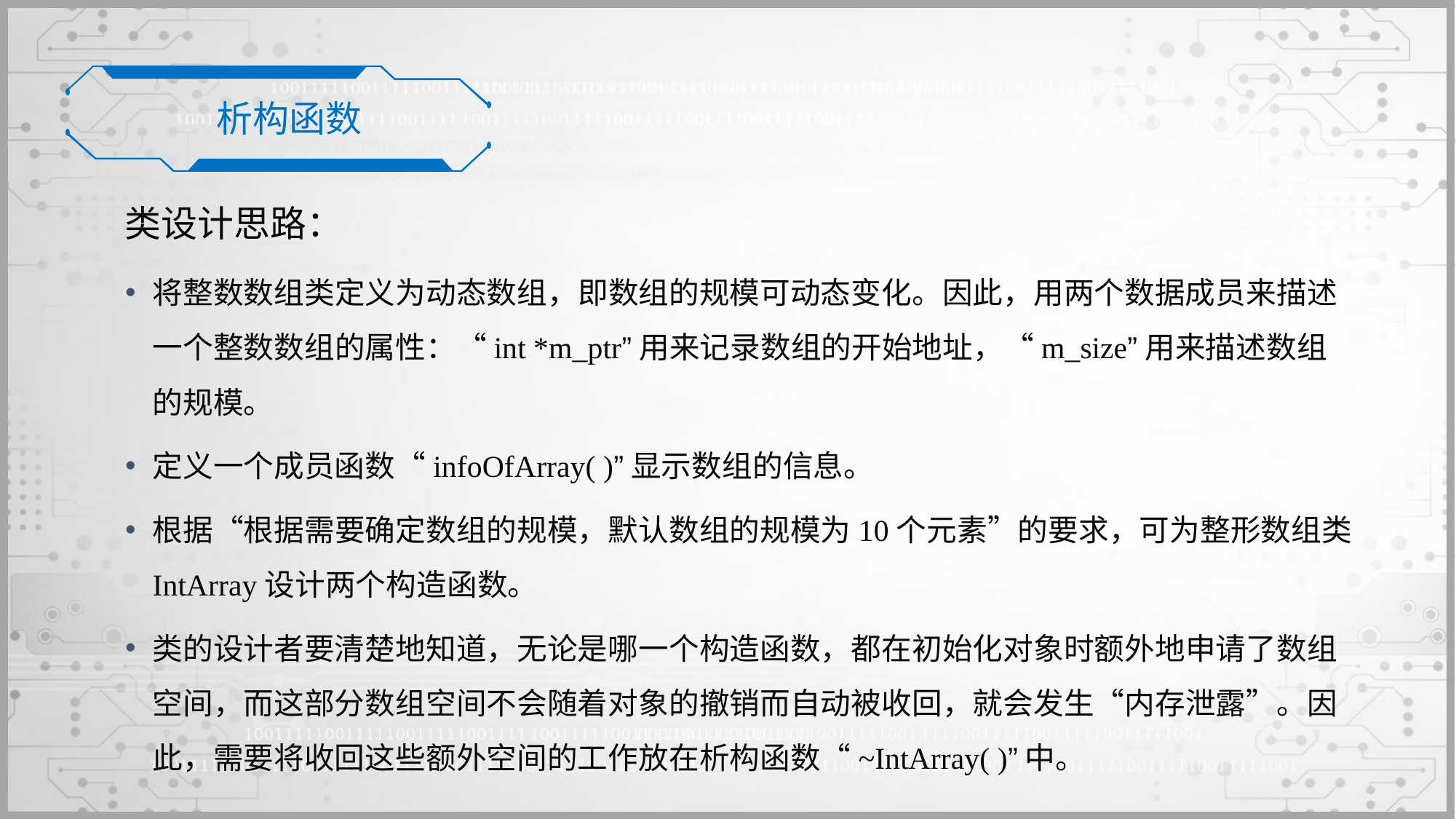

析构函数
类设计思路：
将整数数组类定义为动态数组，即数组的规模可动态变化。因此，用两个数据成员来描述一个整数数组的属性：“int *m_ptr”用来记录数组的开始地址，“m_size”用来描述数组的规模。
定义一个成员函数“infoOfArray( )”显示数组的信息。
根据“根据需要确定数组的规模，默认数组的规模为10个元素”的要求，可为整形数组类IntArray设计两个构造函数。
类的设计者要清楚地知道，无论是哪一个构造函数，都在初始化对象时额外地申请了数组空间，而这部分数组空间不会随着对象的撤销而自动被收回，就会发生“内存泄露”。因此，需要将收回这些额外空间的工作放在析构函数“~IntArray( )”中。